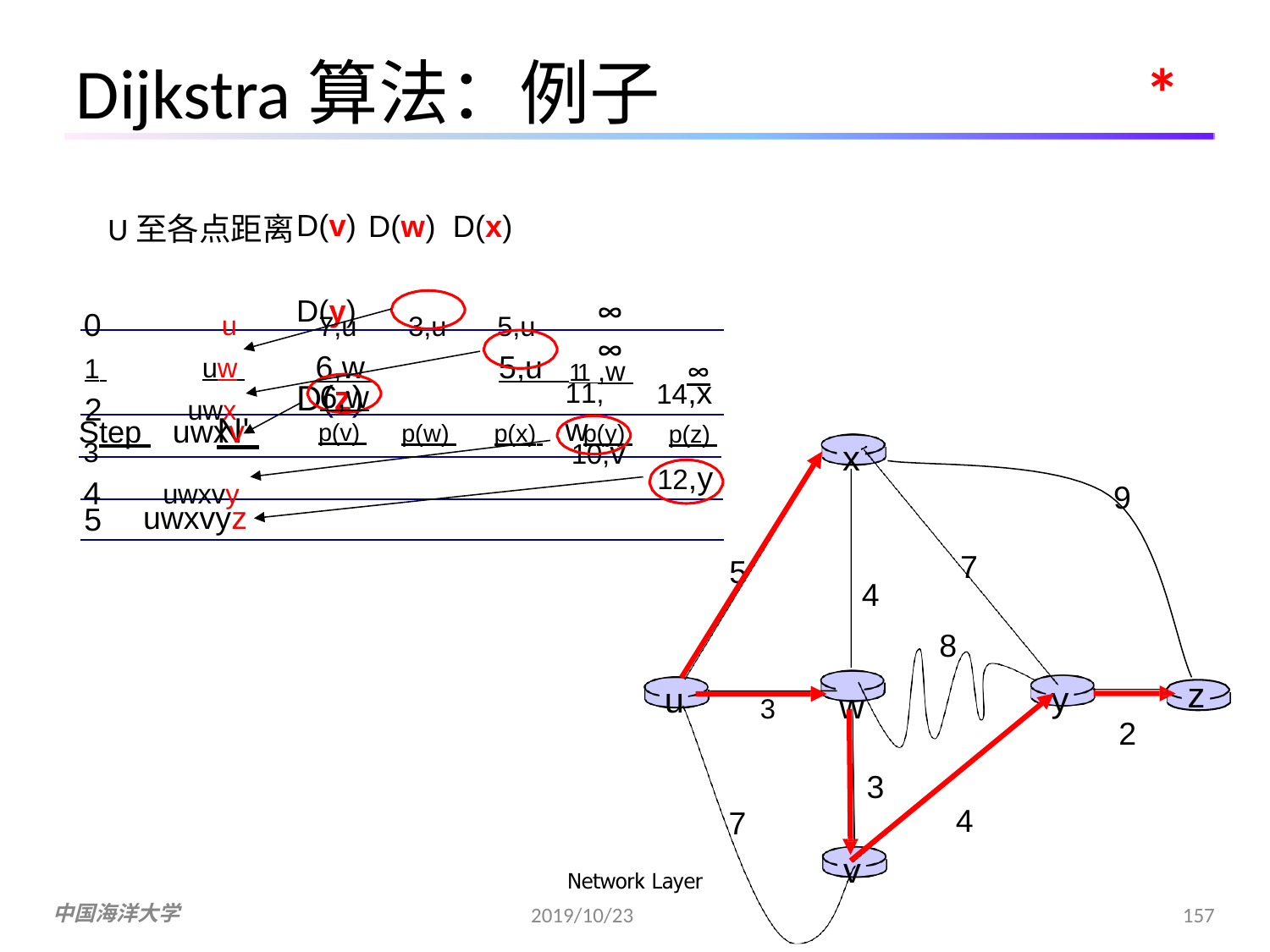

Dijkstra算法：例子
*
U至各点距离
D(v) D(w)  D(x)	D(y)	D(z)
Step 	N' 	p(v) 	p(w) 	p(x) 	p(y) 	p(z)
0	u	7,u	3,u	5,u

∞	∞

1 	uw 	6,w 	5,u   11 ,w 	∞
6,w
14,x
2	uwx

11,w
uwxv

3	10,v

x

4	uwxvy
12,y

9
uwxvyz

5

7
5
4
8
3	w
z
y
u

2
3
4
7
v
Network Layer